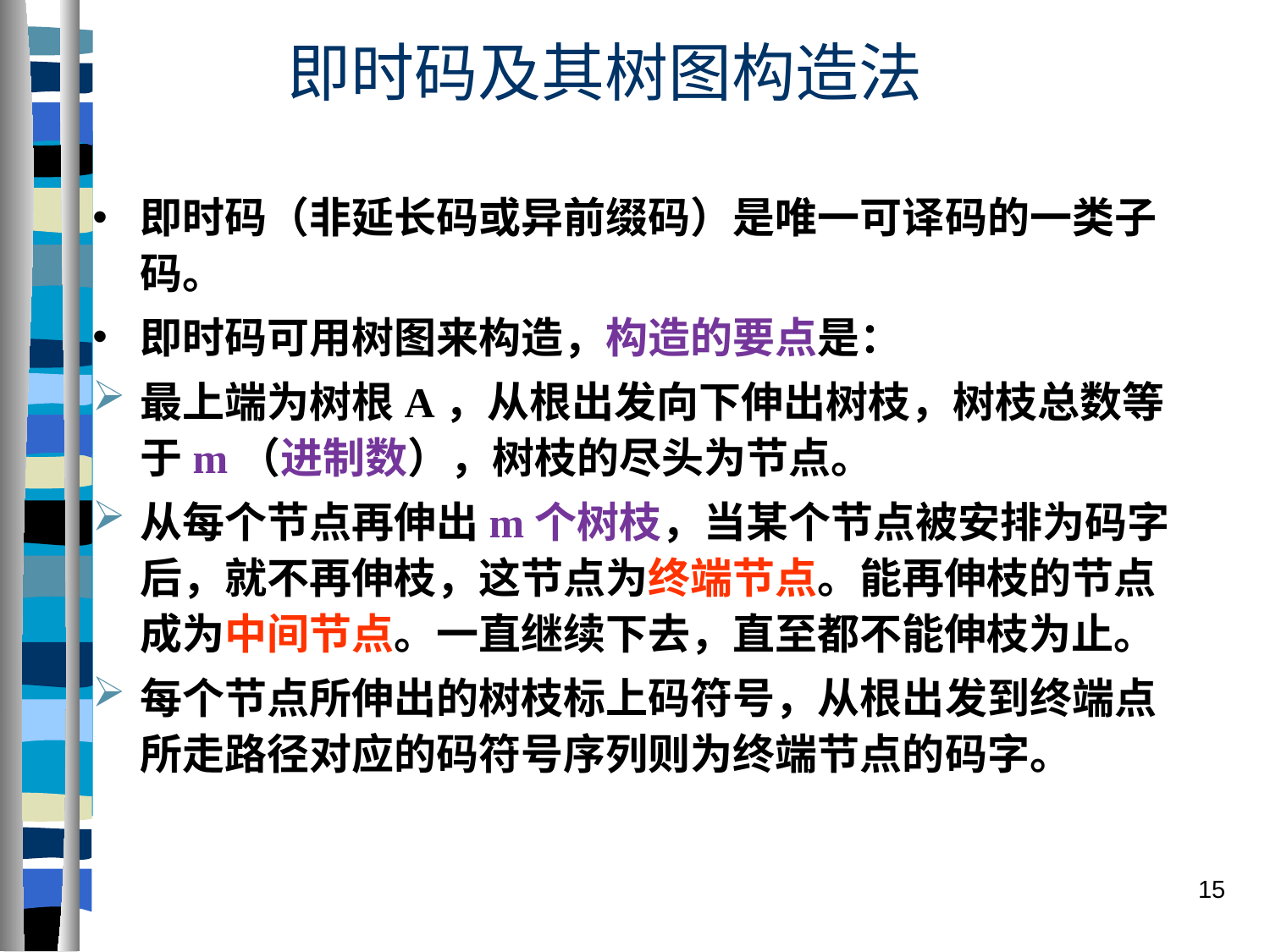

# 即时码及其树图构造法
即时码（非延长码或异前缀码）是唯一可译码的一类子码。
即时码可用树图来构造，构造的要点是：
最上端为树根A，从根出发向下伸出树枝，树枝总数等于m（进制数），树枝的尽头为节点。
从每个节点再伸出m个树枝，当某个节点被安排为码字后，就不再伸枝，这节点为终端节点。能再伸枝的节点成为中间节点。一直继续下去，直至都不能伸枝为止。
每个节点所伸出的树枝标上码符号，从根出发到终端点所走路径对应的码符号序列则为终端节点的码字。

15